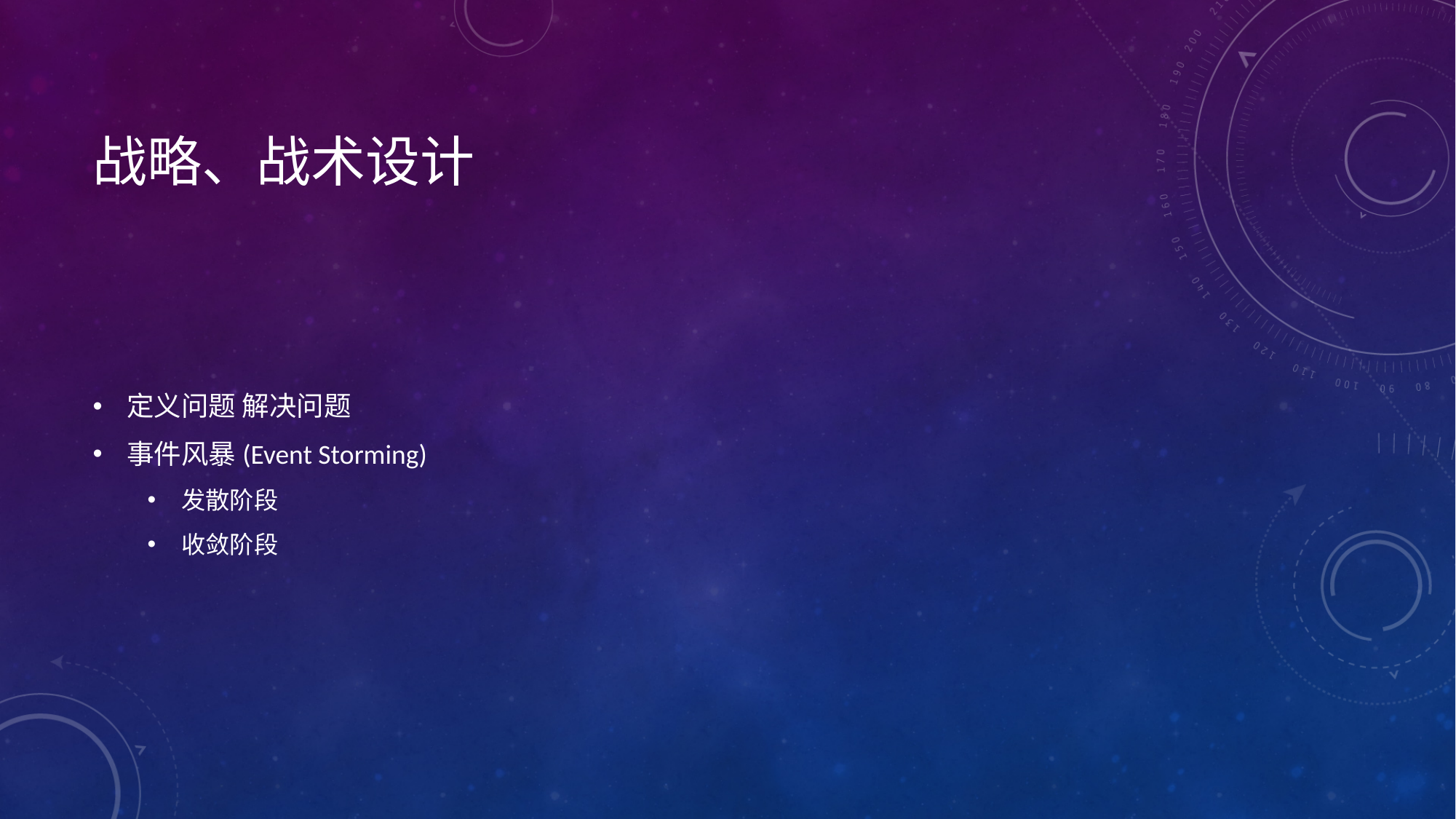

# 战略、战术设计
定义问题 解决问题
事件风暴(Event Storming)
发散阶段
收敛阶段